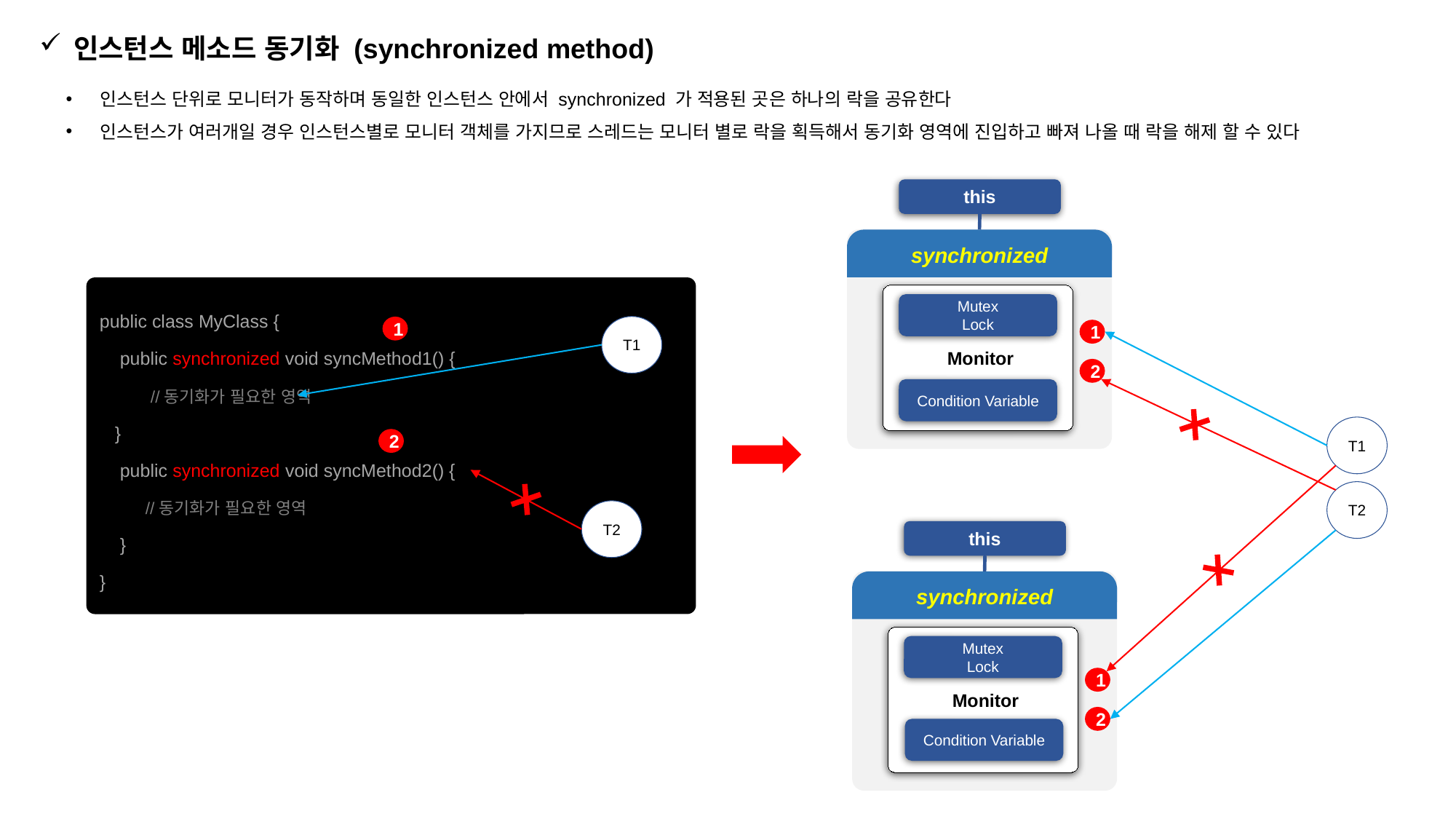

인스턴스 메소드 동기화 (synchronized method)
인스턴스 단위로 모니터가 동작하며 동일한 인스턴스 안에서 synchronized 가 적용된 곳은 하나의 락을 공유한다
인스턴스가 여러개일 경우 인스턴스별로 모니터 객체를 가지므로 스레드는 모니터 별로 락을 획득해서 동기화 영역에 진입하고 빠져 나올 때 락을 해제 할 수 있다
this

synchronized

public class MyClass {
    public synchronized void syncMethod1() {
          //동기화가 필요한 영역
   }
    public synchronized void syncMethod2() {
         //동기화가 필요한 영역
    }
}
1
2
 Monitor
Mutex
Lock
T1
1
2
Condition Variable

T1

T2
T2
this

synchronized

 Monitor
Mutex
Lock
1
2
Condition Variable